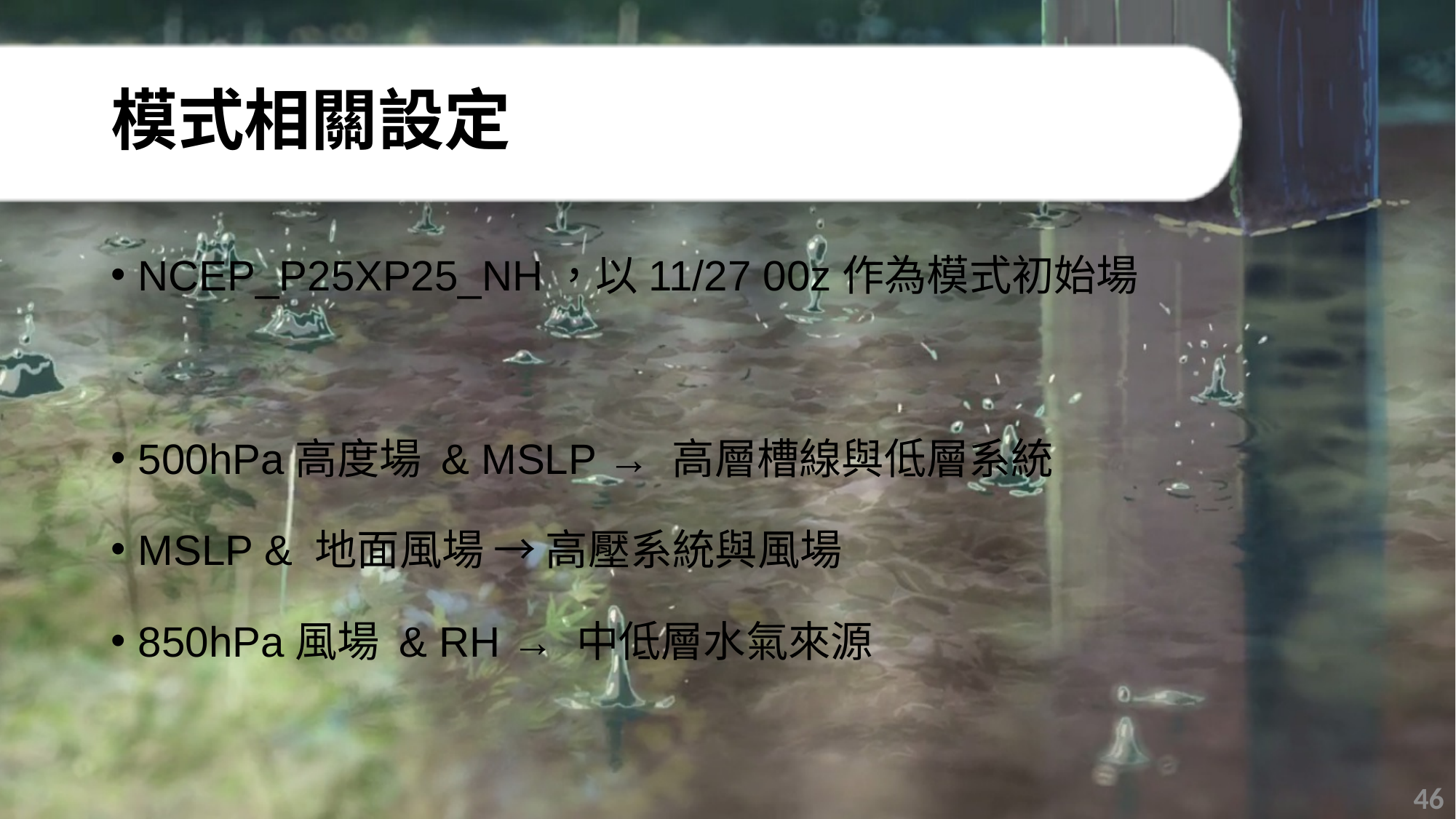

# 模式相關設定
NCEP_P25XP25_NH，以11/27 00z作為模式初始場

500hPa高度場 & MSLP → 高層槽線與低層系統
MSLP & 地面風場 → 高壓系統與風場
850hPa風場 & RH → 中低層水氣來源

46